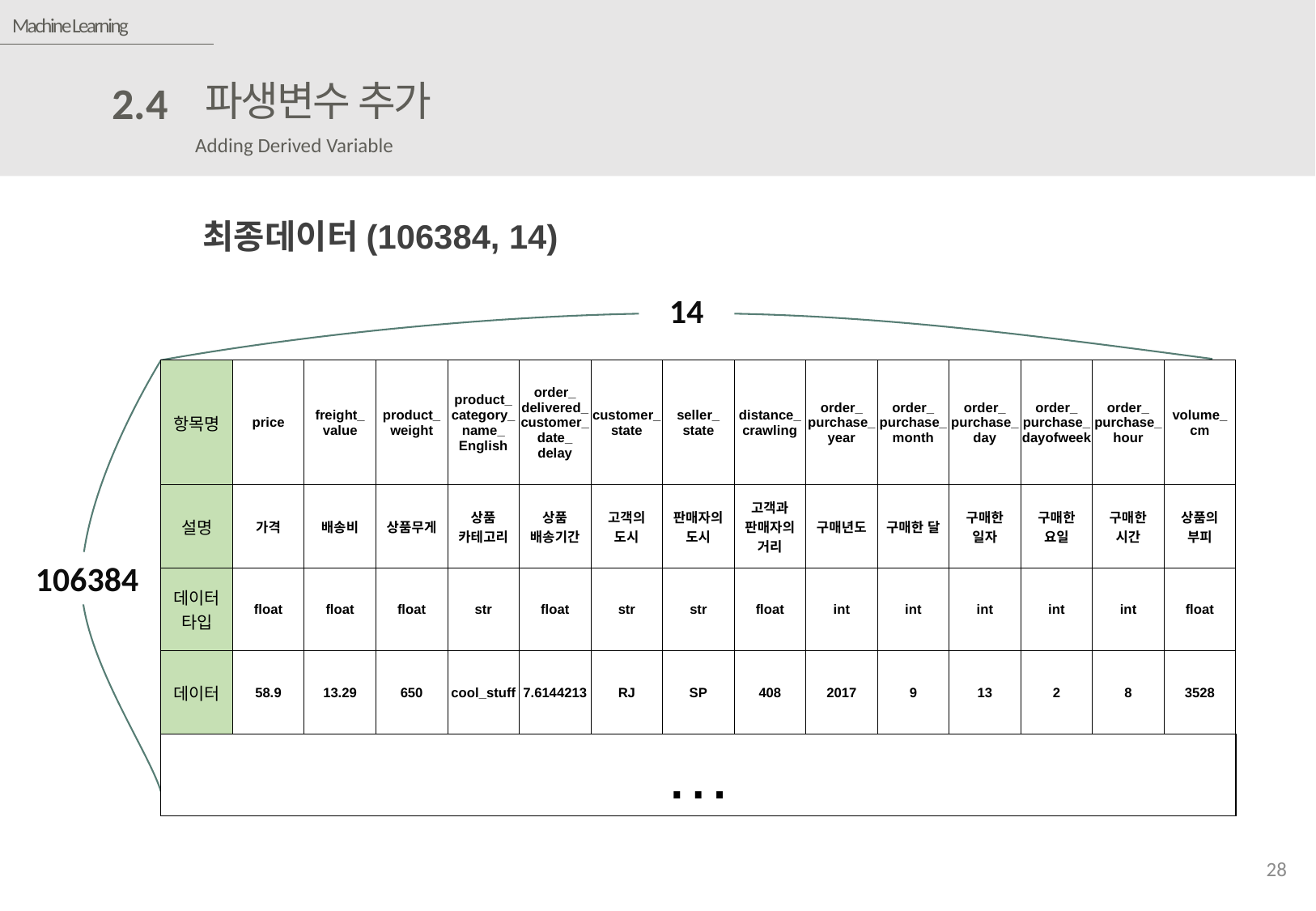

Machine Learning
파생변수 추가
2.4
Adding Derived Variable
최종데이터(106384, 14)
김주성
14

| 항목명 | price | freight\_ value | product\_ weight | product\_ category\_ name\_ English | order\_ delivered\_ customer\_ date\_ delay | customer\_ state | seller\_ state | distance\_ crawling | order\_ purchase\_ year | order\_ purchase\_ month | order\_ purchase\_ day | order\_ purchase\_ dayofweek | order\_ purchase\_ hour | volume\_ cm |
| --- | --- | --- | --- | --- | --- | --- | --- | --- | --- | --- | --- | --- | --- | --- |
| 설명 | 가격 | 배송비 | 상품무게 | 상품 카테고리 | 상품 배송기간 | 고객의 도시 | 판매자의 도시 | 고객과 판매자의 거리 | 구매년도 | 구매한 달 | 구매한 일자 | 구매한 요일 | 구매한 시간 | 상품의 부피 |
| 데이터 타입 | float | float | float | str | float | str | str | float | int | int | int | int | int | float |
| 데이터 | 58.9 | 13.29 | 650 | cool\_stuff | 7.6144213 | RJ | SP | 408 | 2017 | 9 | 13 | 2 | 8 | 3528 |
| … |  |  |  |  |  |  |  |  |  |  |  |  |  |  |
106384
28
| price | freight\_value | product \_weight\_g | product\_category \_name\_english | order\_delivered \_customer\_date\_delay | customer\_state | seller\_state | distance\_crawling | order \_purchase\_year | order \_purchase\_month | order\_purchase\_day | order\_purchase \_dayofweek | order \_purchase\_hour | volume\_cm |
| --- | --- | --- | --- | --- | --- | --- | --- | --- | --- | --- | --- | --- | --- |
| 58.9 | 13.29 | 650 | cool\_stuff | 7.614421296 | RJ | SP | 408 | 2017 | 9 | 13 | 2 | 8 | 3528 |
| 239.9 | 19.93 | 30000 | pet\_shop | 16.21618056 | SP | SP | 637 | 2017 | 4 | 26 | 2 | 10 | 60000 |
| 199 | 17.87 | 3050 | furniture\_decor | 7.9484375 | MG | MG | 406 | 2018 | 1 | 14 | 6 | 14 | 14157 |
| 12.99 | 12.79 | 200 | perfumery | 6.147268519 | SP | SP | 366 | 2018 | 8 | 8 | 2 | 10 | 2400 |
| 199.9 | 18.14 | 3750 | garden\_tools | 25.11435185 | SP | PR | 809 | 2017 | 2 | 4 | 5 | 13 | 42000 |